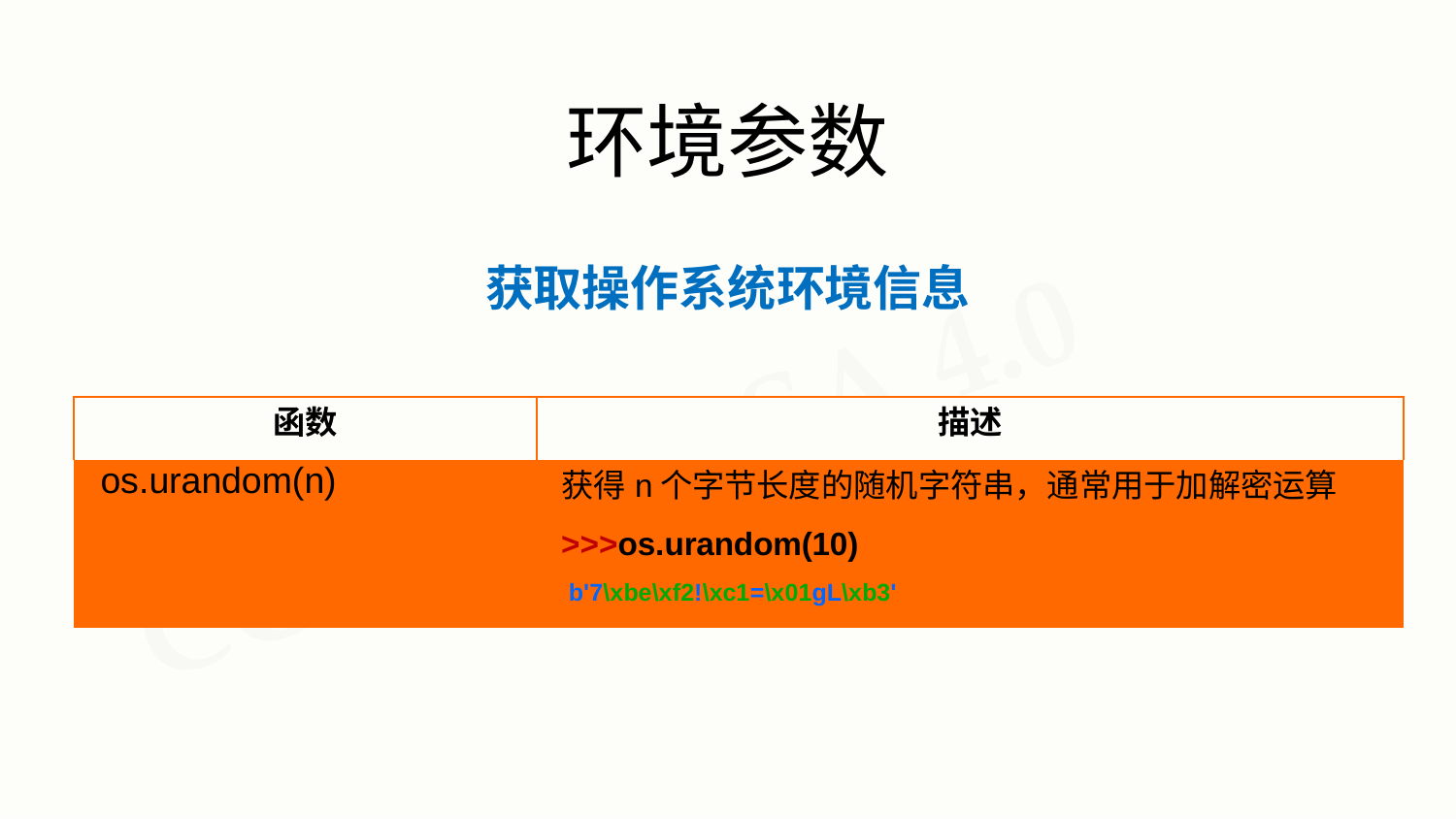

# 环境参数
获取操作系统环境信息

| 函数 | 描述 |
| --- | --- |
| os.urandom(n) | 获得n个字节长度的随机字符串，通常用于加解密运算 >>>os.urandom(10) b'7\xbe\xf2!\xc1=\x01gL\xb3' |